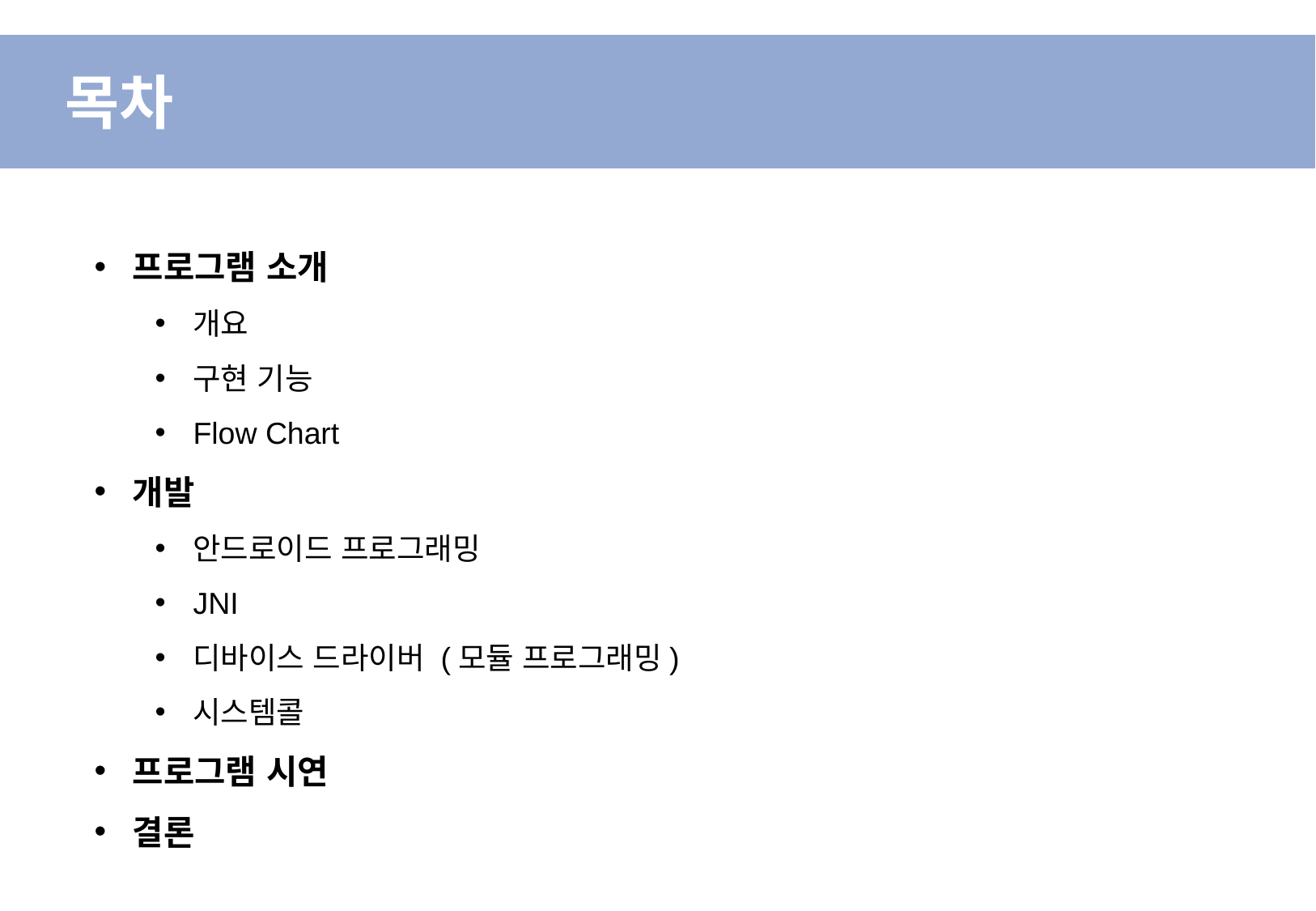

목차
프로그램 소개
개요
구현 기능
Flow Chart
개발
안드로이드 프로그래밍
JNI
디바이스 드라이버 (모듈 프로그래밍)
시스템콜
프로그램 시연
결론